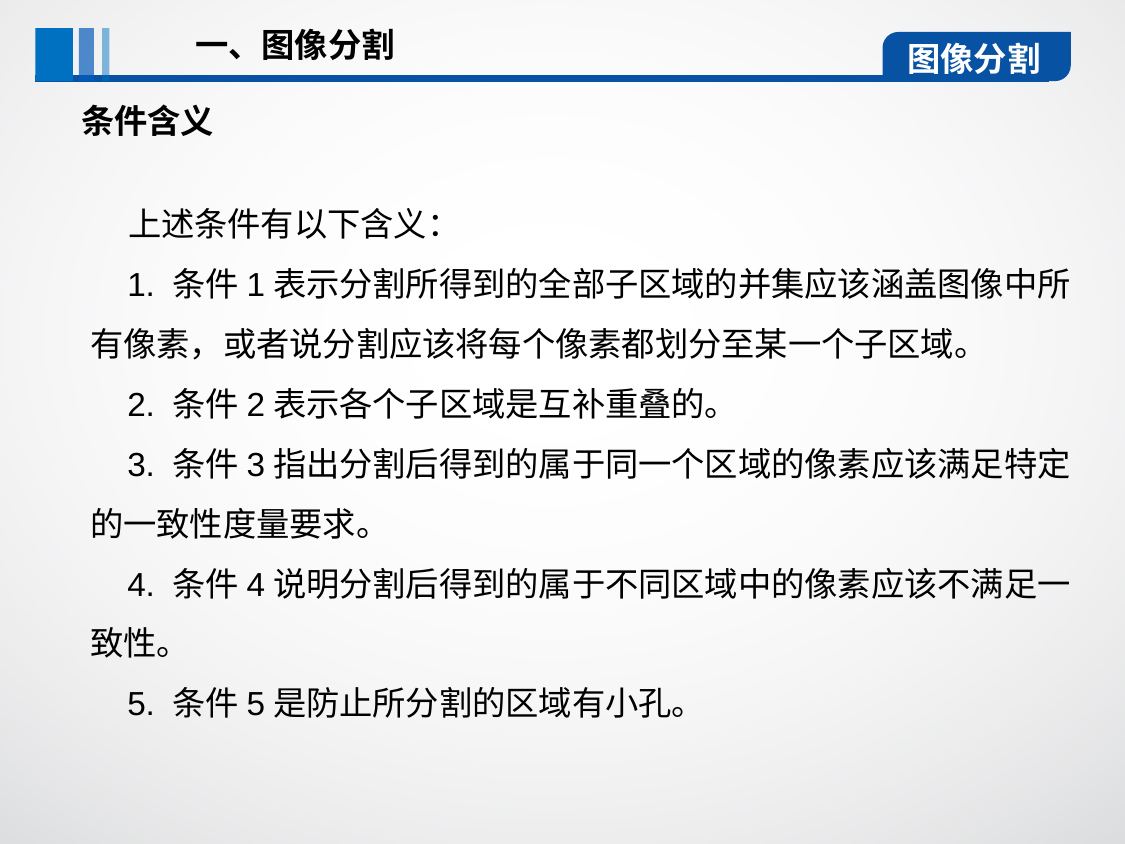

一、图像分割
图像分割
条件含义
    上述条件有以下含义：
    1. 条件1表示分割所得到的全部子区域的并集应该涵盖图像中所有像素，或者说分割应该将每个像素都划分至某一个子区域。
    2. 条件2表示各个子区域是互补重叠的。
    3. 条件3指出分割后得到的属于同一个区域的像素应该满足特定的一致性度量要求。
    4. 条件4说明分割后得到的属于不同区域中的像素应该不满足一致性。
    5. 条件5是防止所分割的区域有小孔。